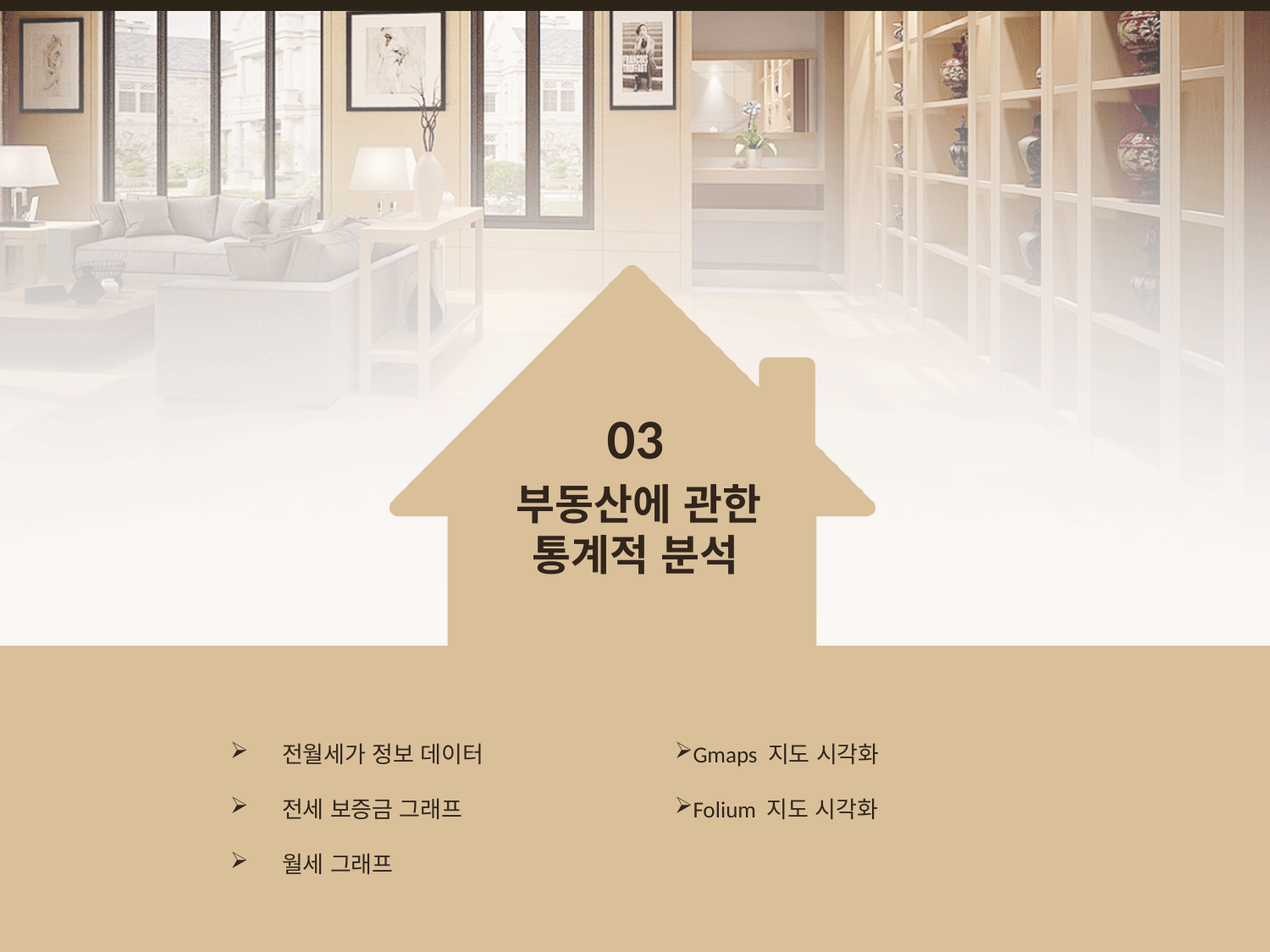

03
 부동산에 관한
통계적 분석

 전월세가 정보 데이터
 전세 보증금 그래프
 월세 그래프
Gmaps 지도 시각화
Folium 지도 시각화